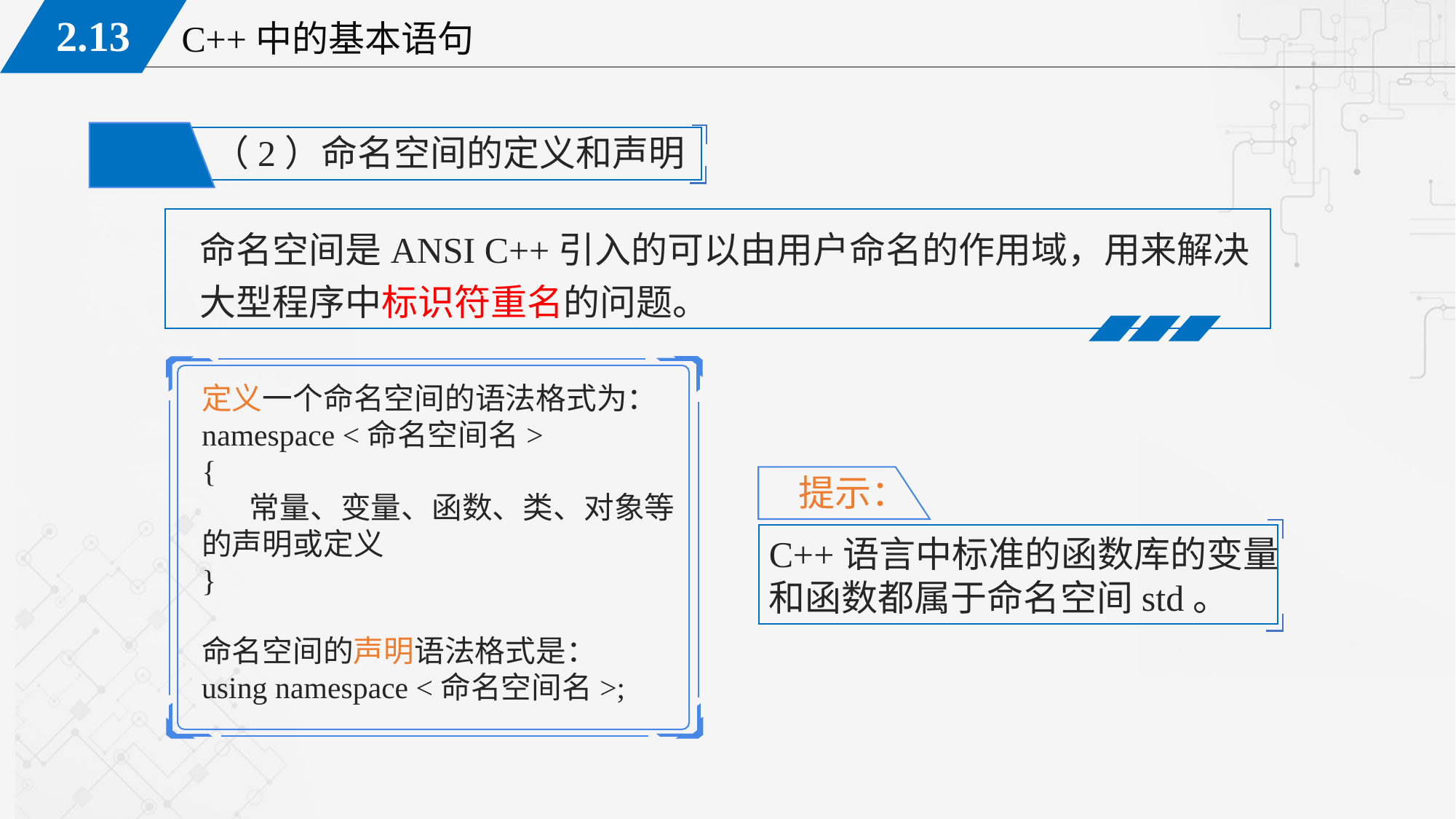

（2）命名空间的定义和声明

命名空间是ANSI C++引入的可以由用户命名的作用域，用来解决大型程序中标识符重名的问题。

定义一个命名空间的语法格式为：
namespace <命名空间名>
{
      常量、变量、函数、类、对象等的声明或定义
}

提示：

C++语言中标准的函数库的变量和函数都属于命名空间std。
命名空间的声明语法格式是：
using namespace <命名空间名>;